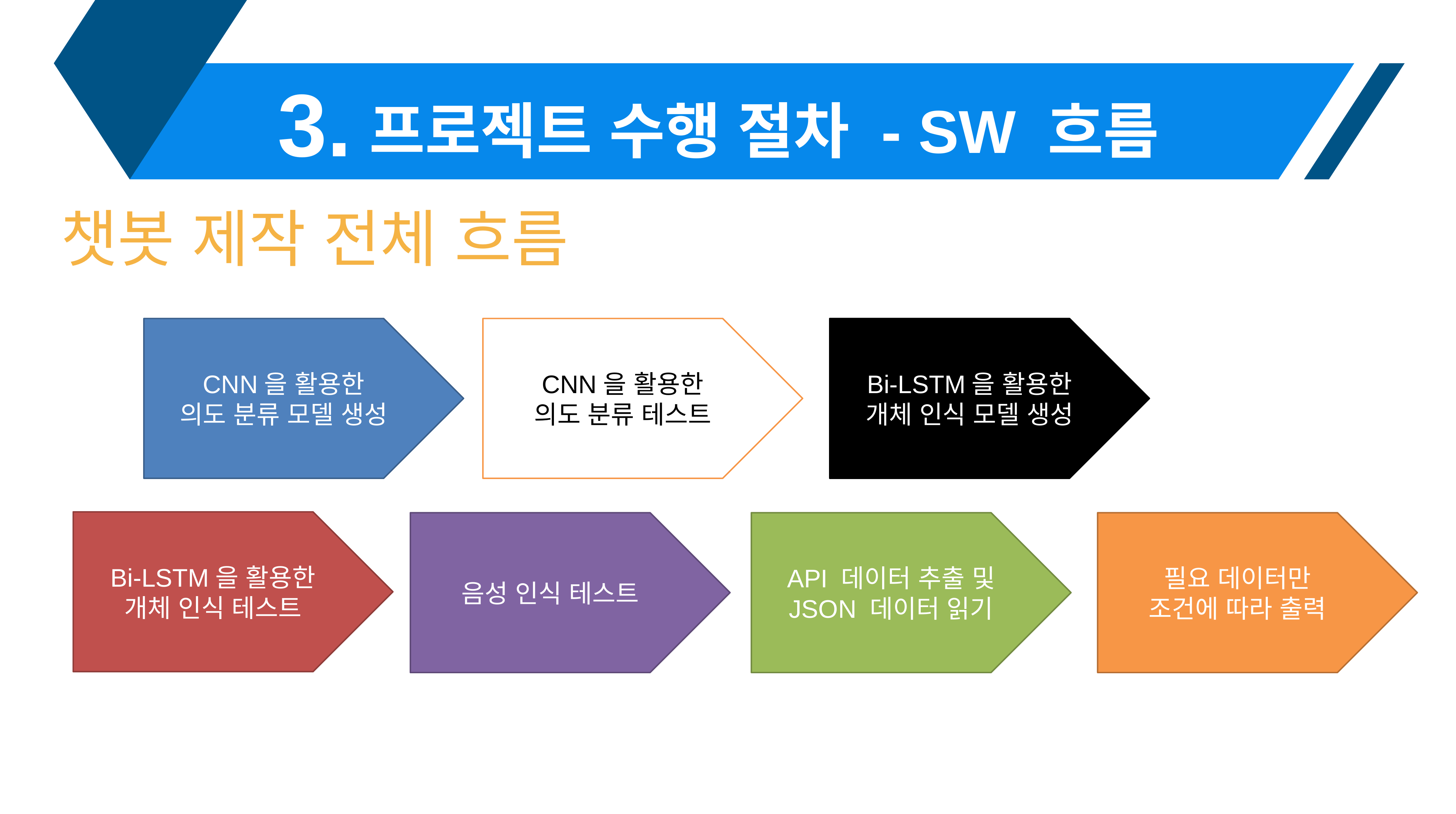

3.
프로젝트 수행 절차 - SW 흐름

챗봇 제작 전체 흐름
CNN을 활용한
의도 분류 모델 생성
CNN을 활용한
의도 분류 테스트
Bi-LSTM을 활용한
개체 인식 모델 생성
Bi-LSTM을 활용한
개체 인식 테스트
음성 인식 테스트
API 데이터 추출 및
JSON 데이터 읽기
필요 데이터만
조건에 따라 출력